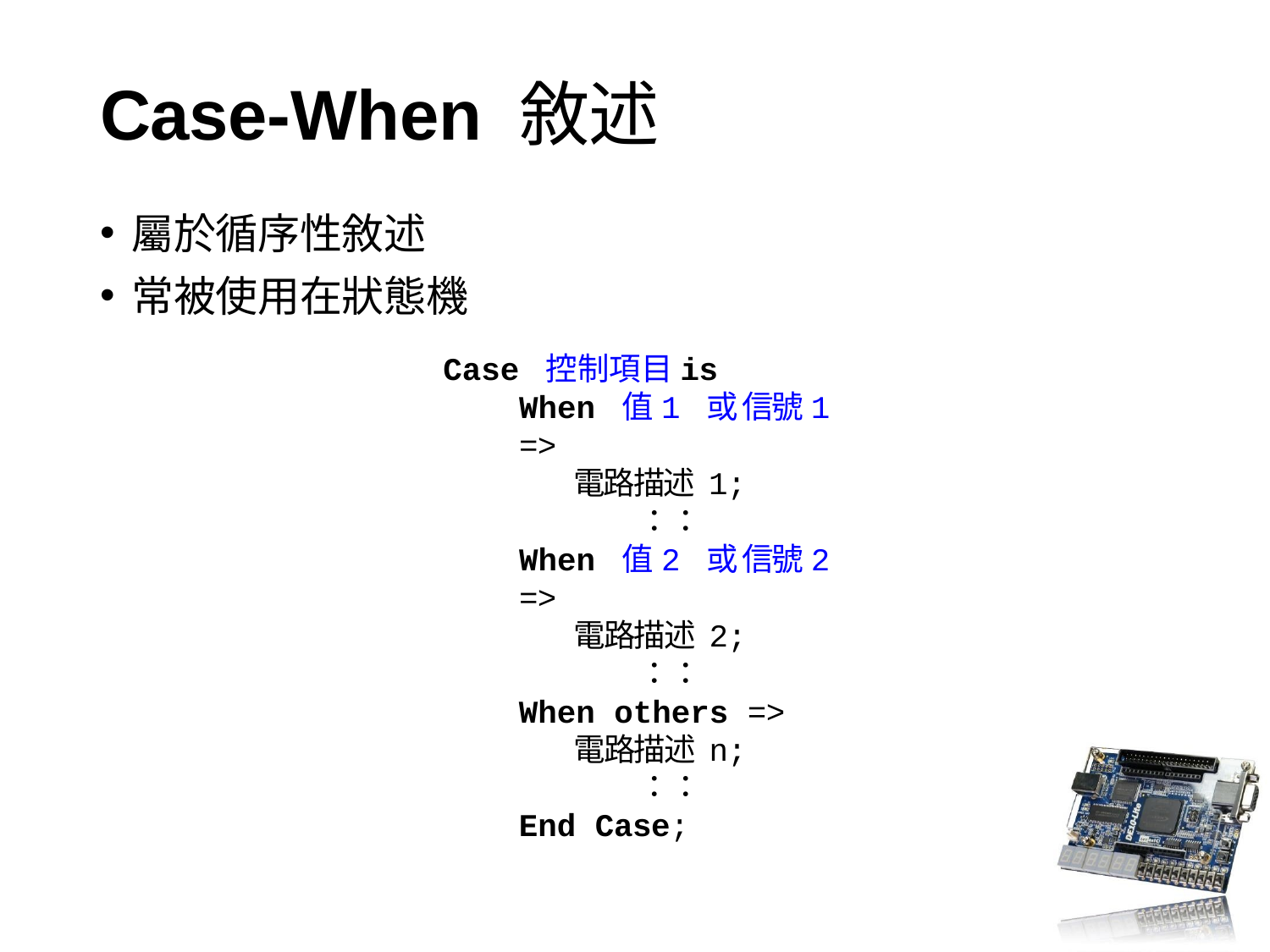

# Case-When 敘述
屬於循序性敘述
常被使用在狀態機
Case 控制項目is
When 值1 或 信號1 =>
電路描述 1;
：：
When 值2 或 信號2 =>
電路描述 2;
：：
When others =>
電路描述 n;
：：
End Case;